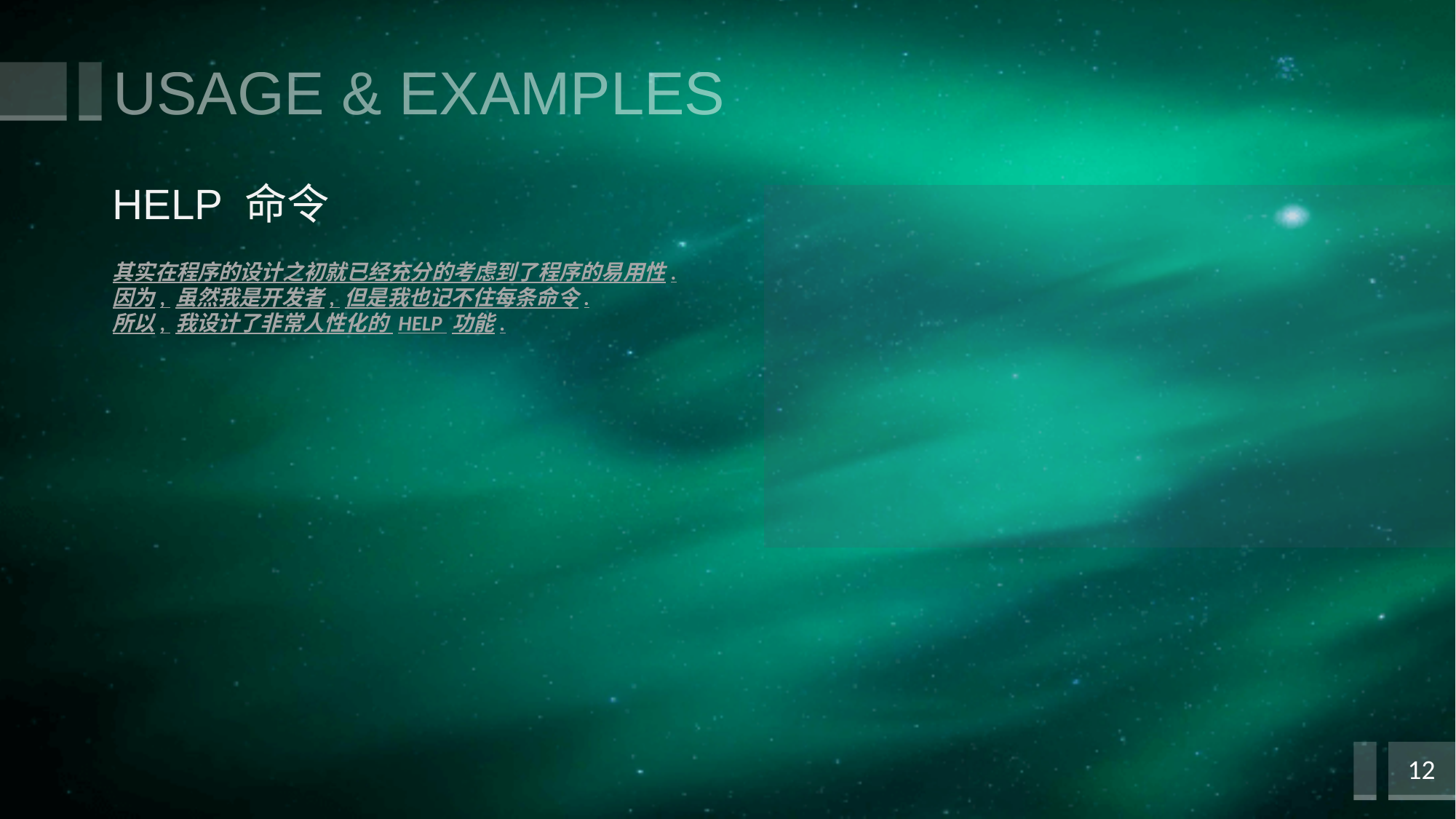

# USAGE & EXAMPLES
HELP 命令

其实在程序的设计之初就已经充分的考虑到了程序的易用性.
因为, 虽然我是开发者, 但是我也记不住每条命令.
所以, 我设计了非常人性化的 HELP 功能.